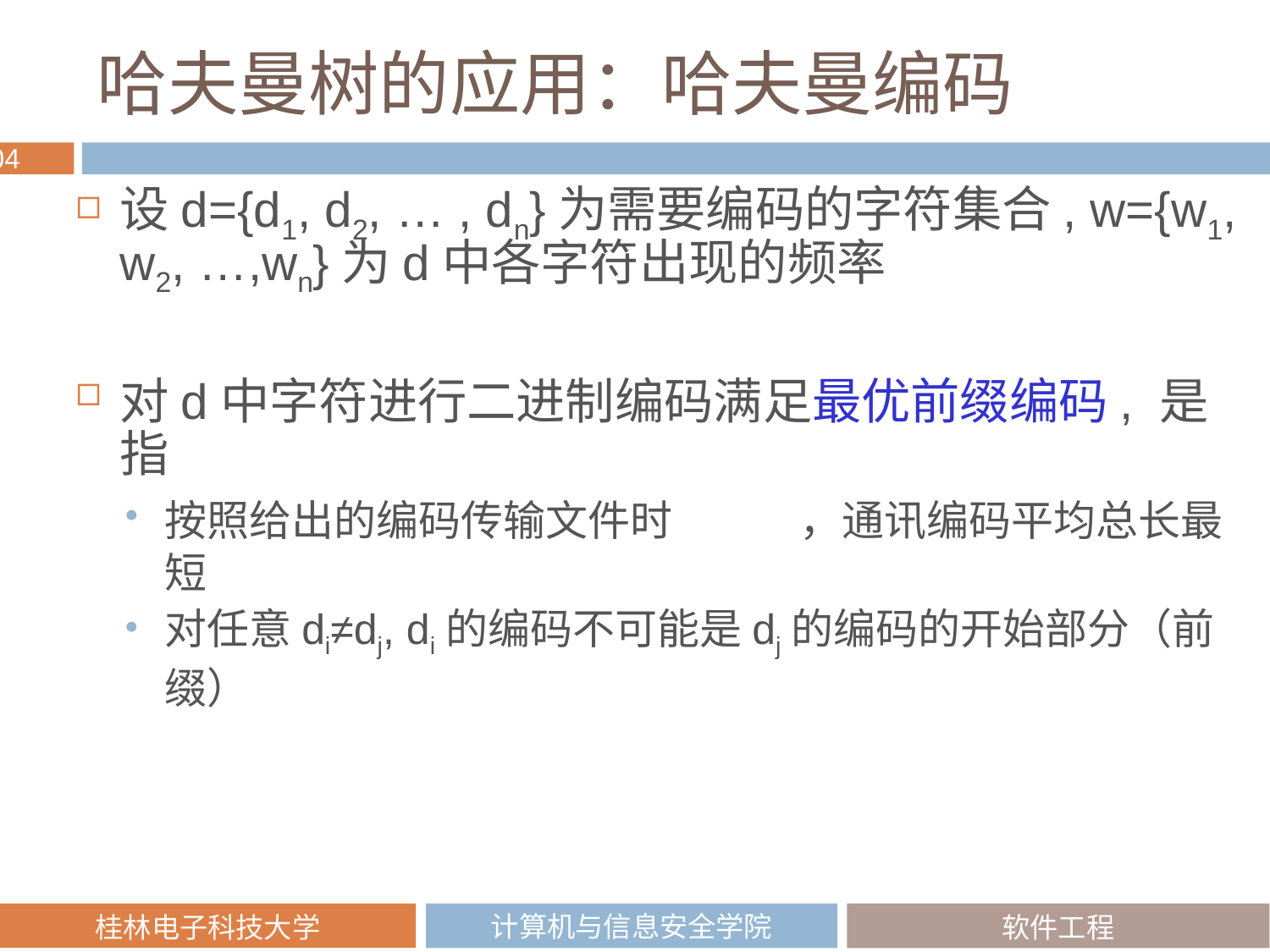

# 哈夫曼树的应用：哈夫曼编码
设d={d1, d2, … , dn}为需要编码的字符集合, w={w1, w2, …,wn}为d中各字符出现的频率

对d中字符进行二进制编码满足最优前缀编码, 是指
按照给出的编码传输文件时	，通讯编码平均总长最短
对任意di≠dj, di的编码不可能是dj的编码的开始部分（前缀）